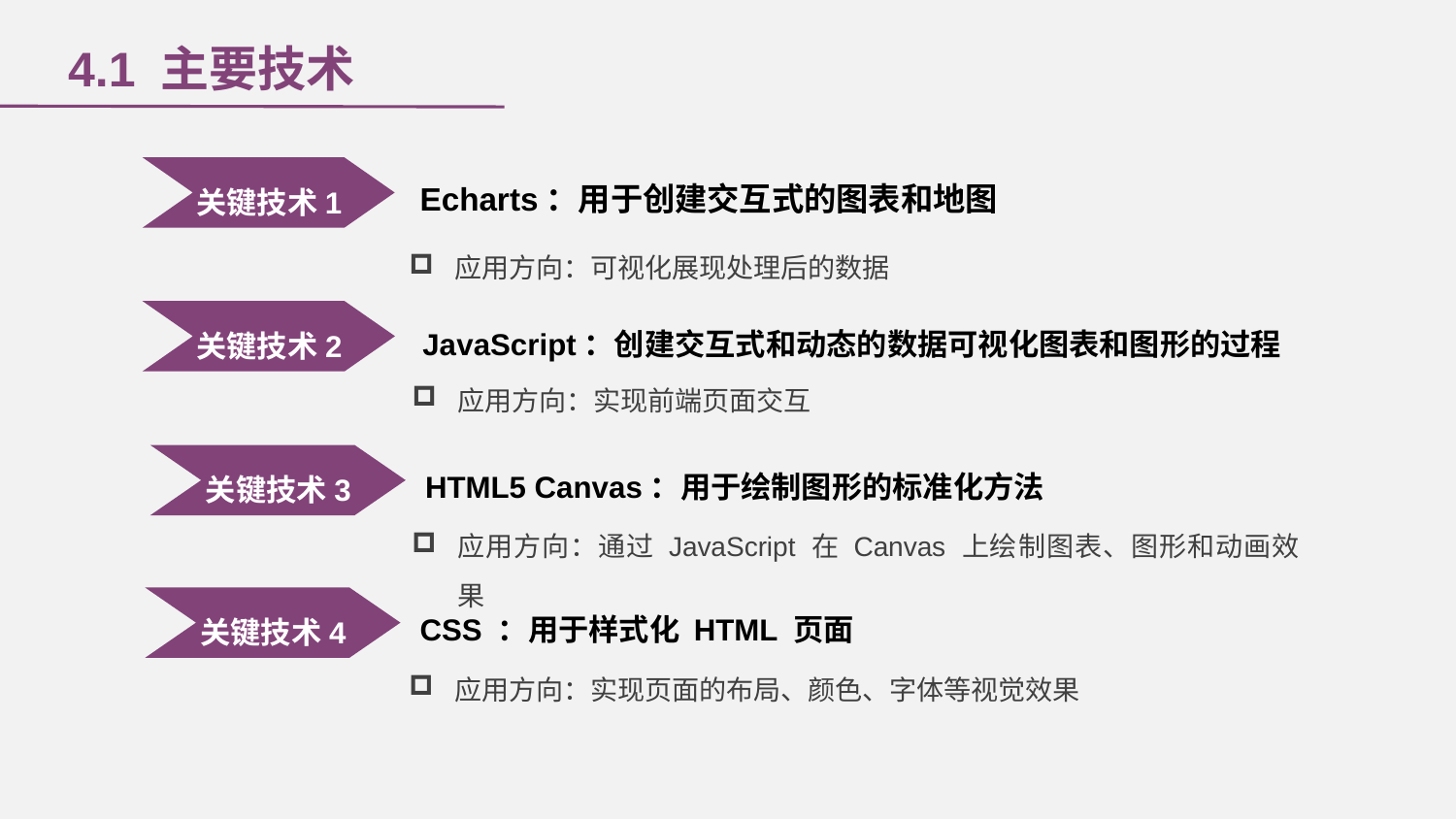

4.1 主要技术

应用方向：可视化展现处理后的数据
JavaScript：创建交互式和动态的数据可视化图表和图形的过程
关键技术2
应用方向：实现前端页面交互

HTML5 Canvas：用于绘制图形的标准化方法
应用方向：通过 JavaScript 在 Canvas 上绘制图表、图形和动画效果
关键技术1
关键技术3
Echarts：用于创建交互式的图表和地图
CSS ：用于样式化 HTML 页面
关键技术4
应用方向：实现页面的布局、颜色、字体等视觉效果